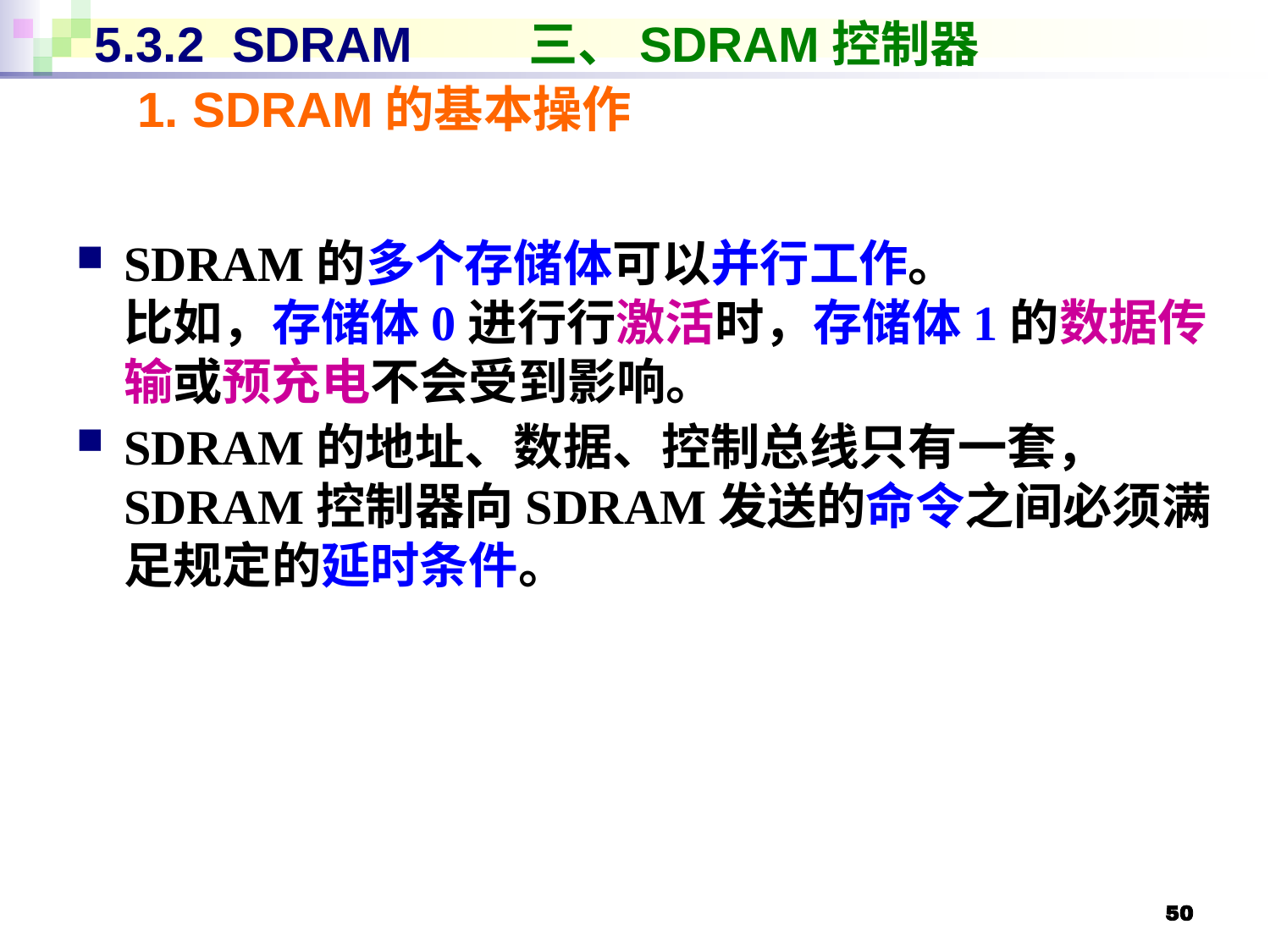

# 5.3.2  SDRAM	   三、SDRAM控制器
1. SDRAM的基本操作
SDRAM的多个存储体可以并行工作。
比如，存储体0进行行激活时，存储体1的数据传输或预充电不会受到影响。
SDRAM的地址、数据、控制总线只有一套，
SDRAM控制器向SDRAM发送的命令之间必须满足规定的延时条件。
50